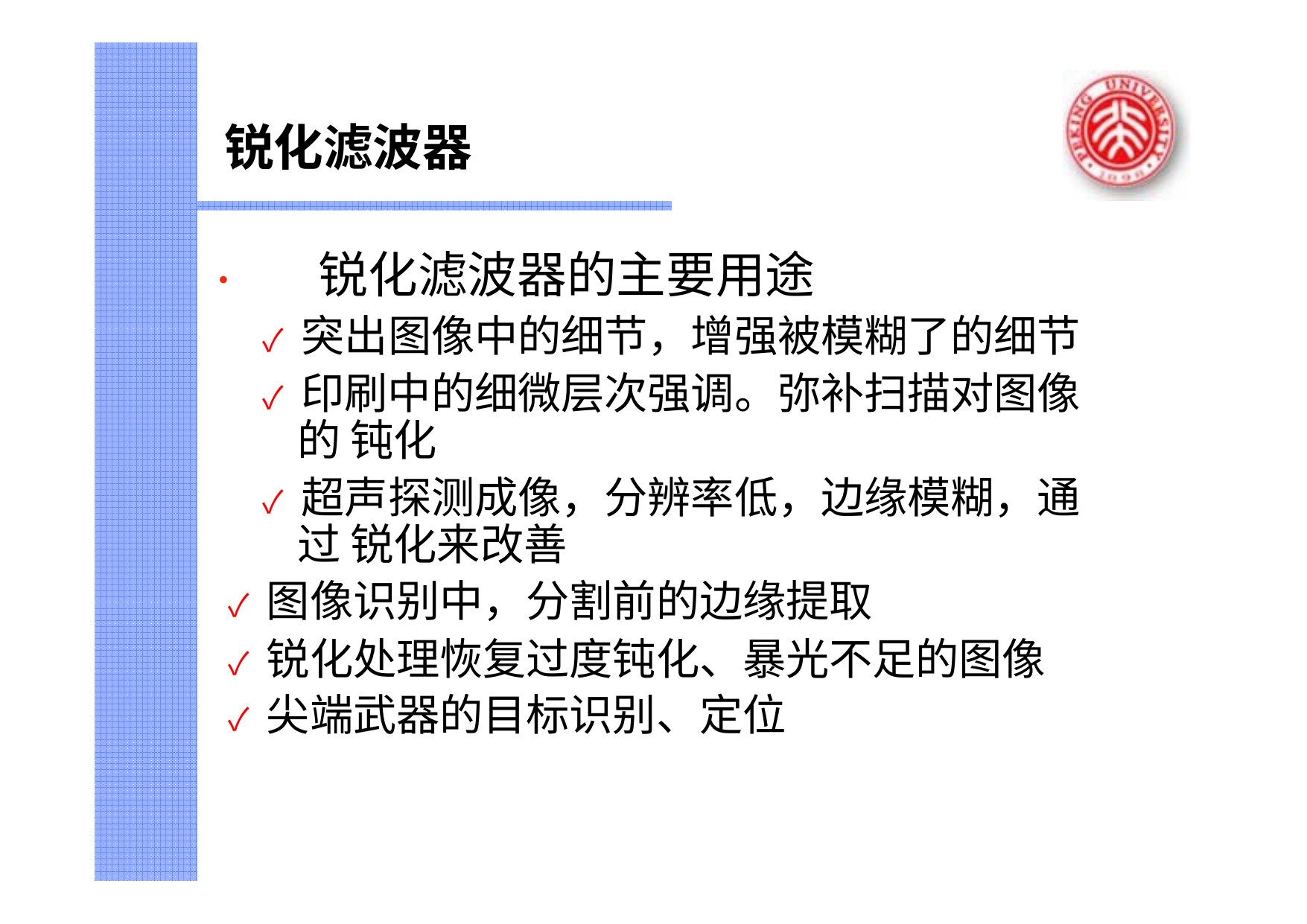

# 锐化滤波器
•	锐化滤波器的主要用途
✓ 突出图像中的细节，增强被模糊了的细节
✓ 印刷中的细微层次强调。弥补扫描对图像的 钝化
✓ 超声探测成像，分辨率低，边缘模糊，通过 锐化来改善
✓ 图像识别中，分割前的边缘提取
✓ 锐化处理恢复过度钝化、暴光不足的图像
✓ 尖端武器的目标识别、定位